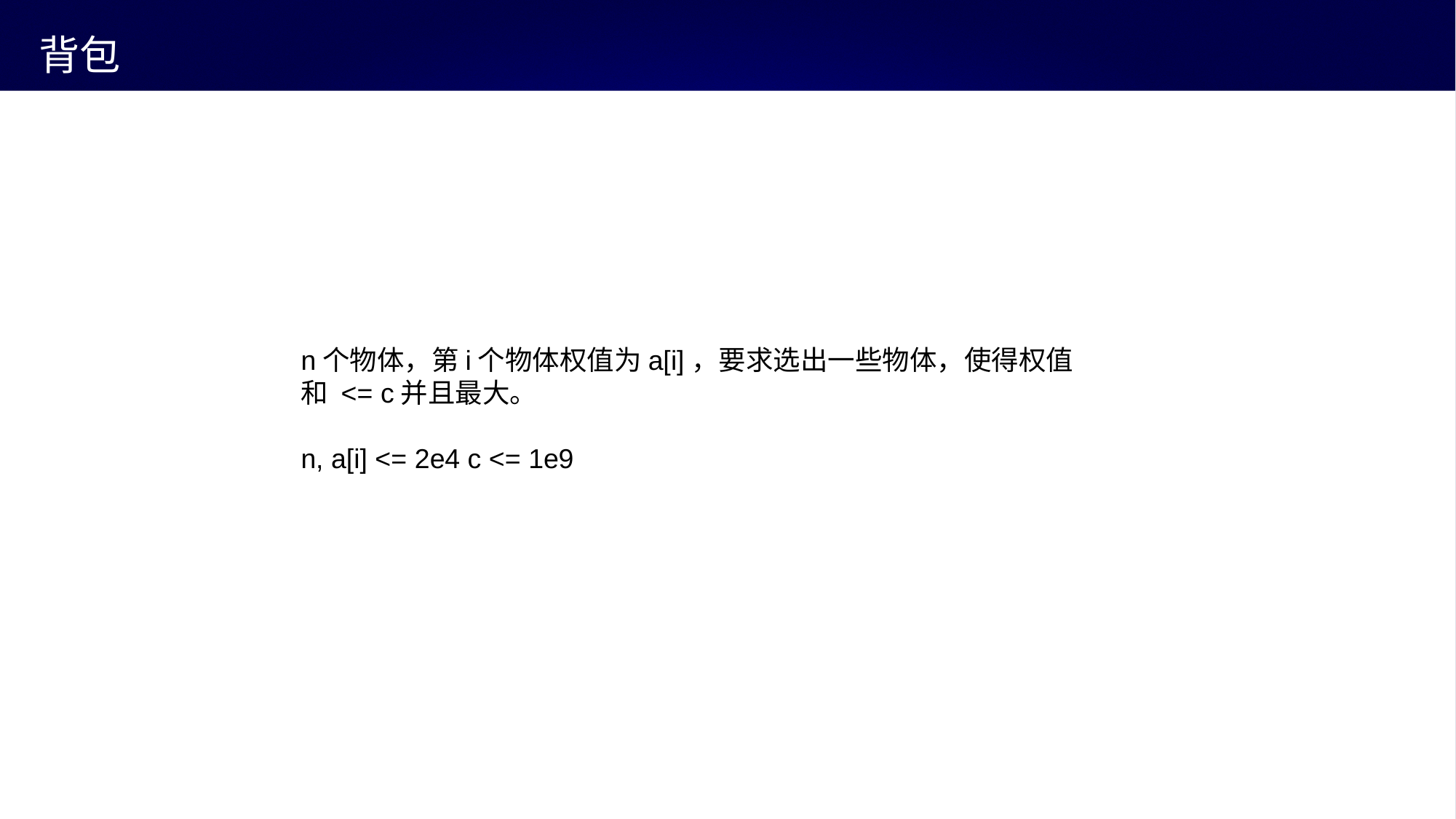

# 背包
n个物体，第i个物体权值为a[i]，要求选出一些物体，使得权值和 <= c并且最大。

n, a[i] <= 2e4 c <= 1e9